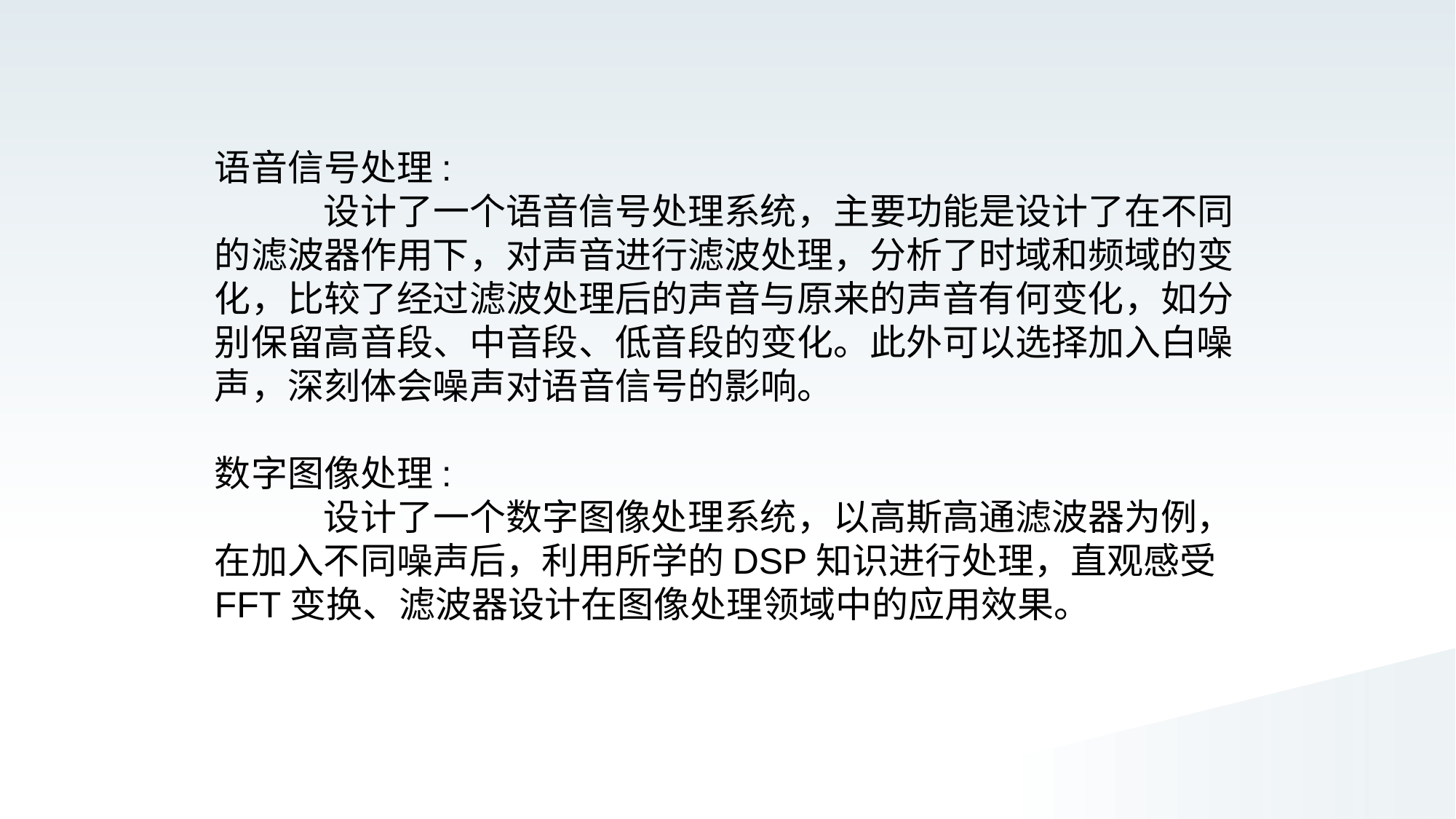

语音信号处理:
	设计了一个语音信号处理系统，主要功能是设计了在不同的滤波器作用下，对声音进行滤波处理，分析了时域和频域的变化，比较了经过滤波处理后的声音与原来的声音有何变化，如分别保留高音段、中音段、低音段的变化。此外可以选择加入白噪声，深刻体会噪声对语音信号的影响。

数字图像处理:
	设计了一个数字图像处理系统，以高斯高通滤波器为例，在加入不同噪声后，利用所学的DSP知识进行处理，直观感受FFT变换、滤波器设计在图像处理领域中的应用效果。